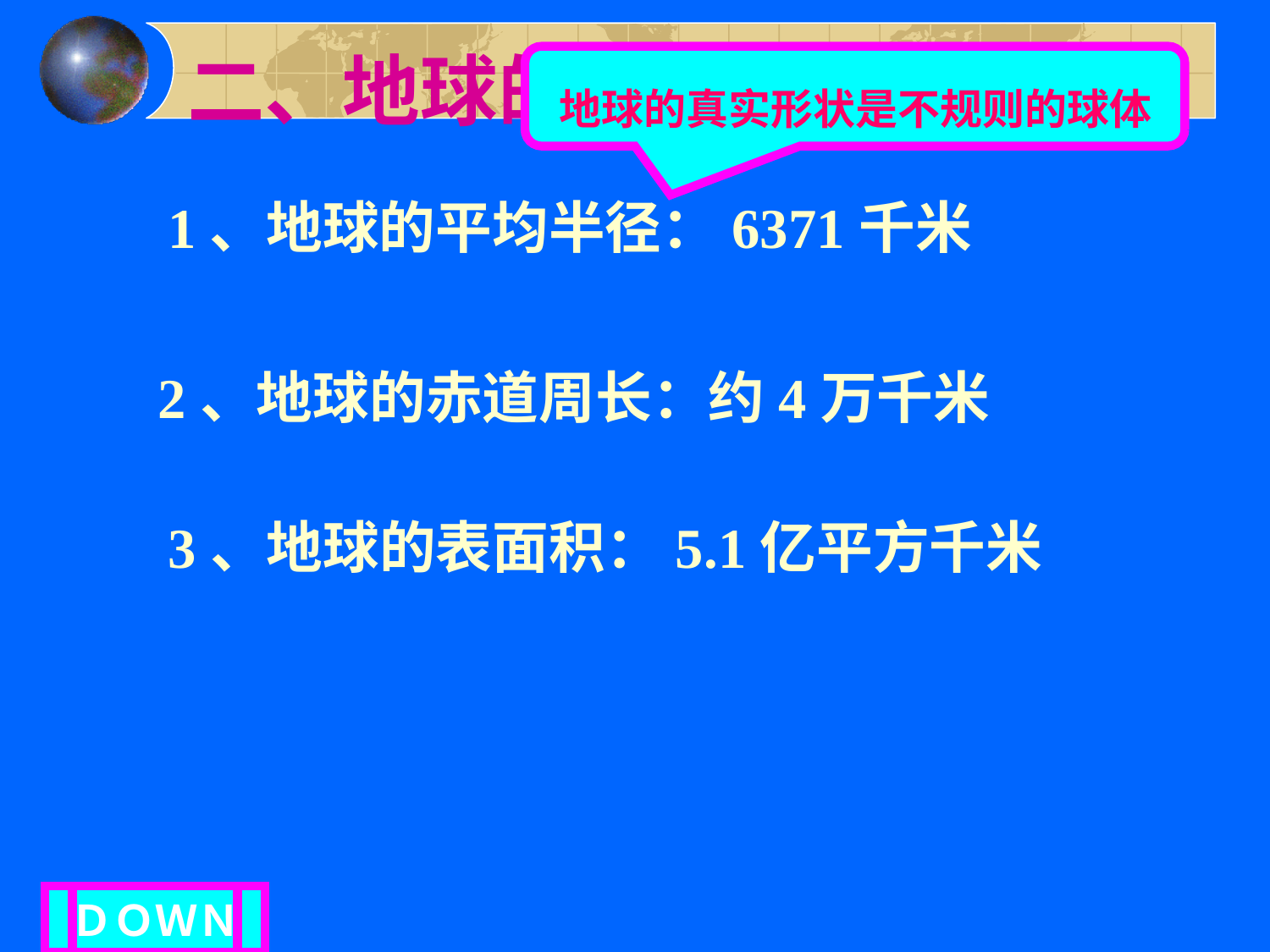

二、地球的大小

地球的真实形状是不规则的球体
1、地球的平均半径：6371千米
2、地球的赤道周长：约4万千米
3、地球的表面积：5.1亿平方千米
ＤＯＷＮ